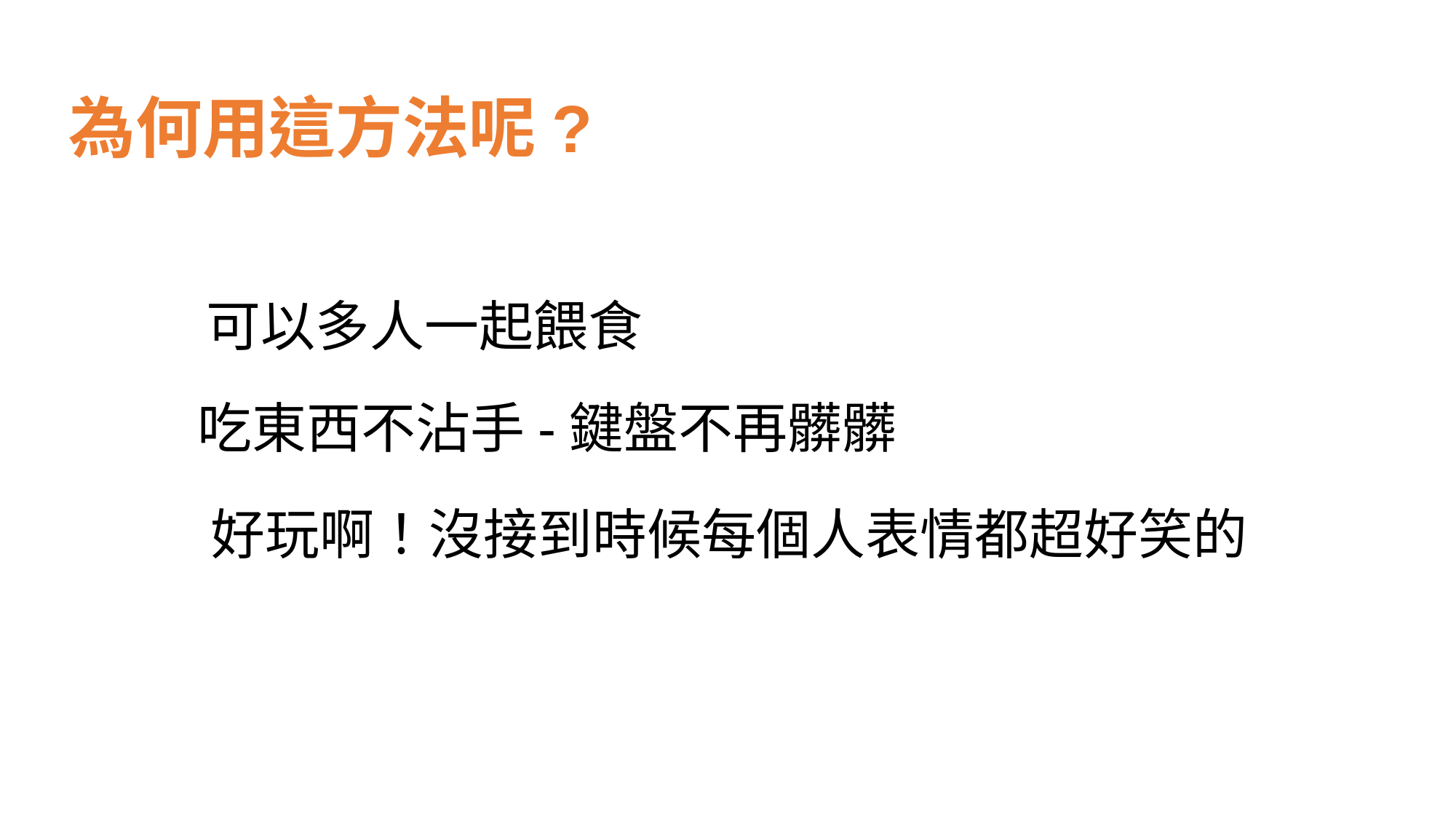

為何用這方法呢?
可以多人一起餵食
吃東西不沾手-鍵盤不再髒髒
好玩啊！沒接到時候每個人表情都超好笑的